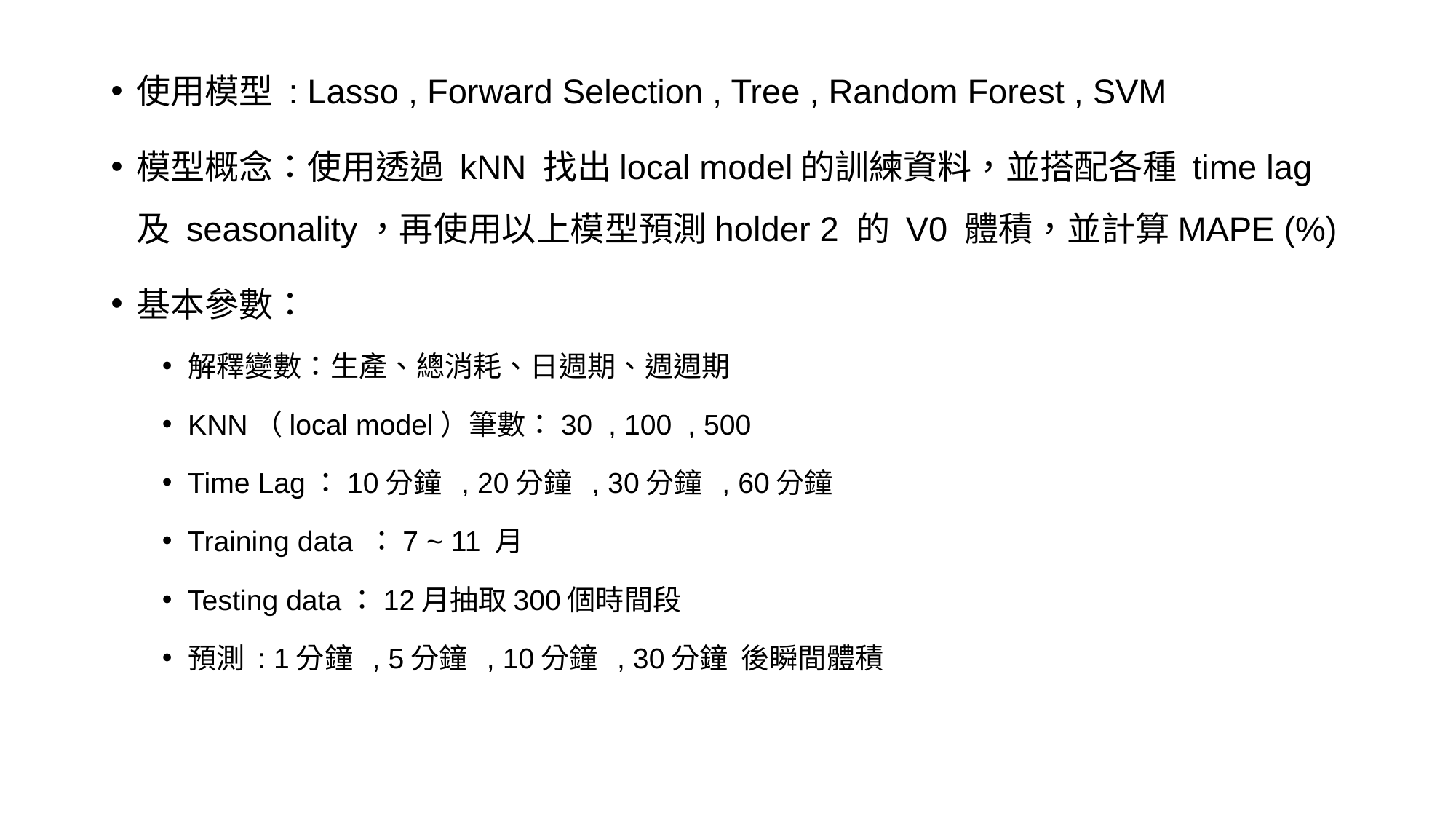

使用模型 : Lasso , Forward Selection , Tree , Random Forest , SVM
模型概念：使用透過 kNN 找出local model的訓練資料，並搭配各種 time lag 及 seasonality，再使用以上模型預測holder 2 的 V0 體積，並計算MAPE (%)
基本參數：
解釋變數：生產、總消耗、日週期、週週期
KNN（local model）筆數：30  , 100  , 500
Time Lag：10分鐘  , 20分鐘  , 30分鐘  , 60分鐘
Training data ：7 ~ 11 月
Testing data：12月抽取300個時間段
預測 : 1分鐘  , 5分鐘  , 10分鐘  , 30分鐘  後瞬間體積